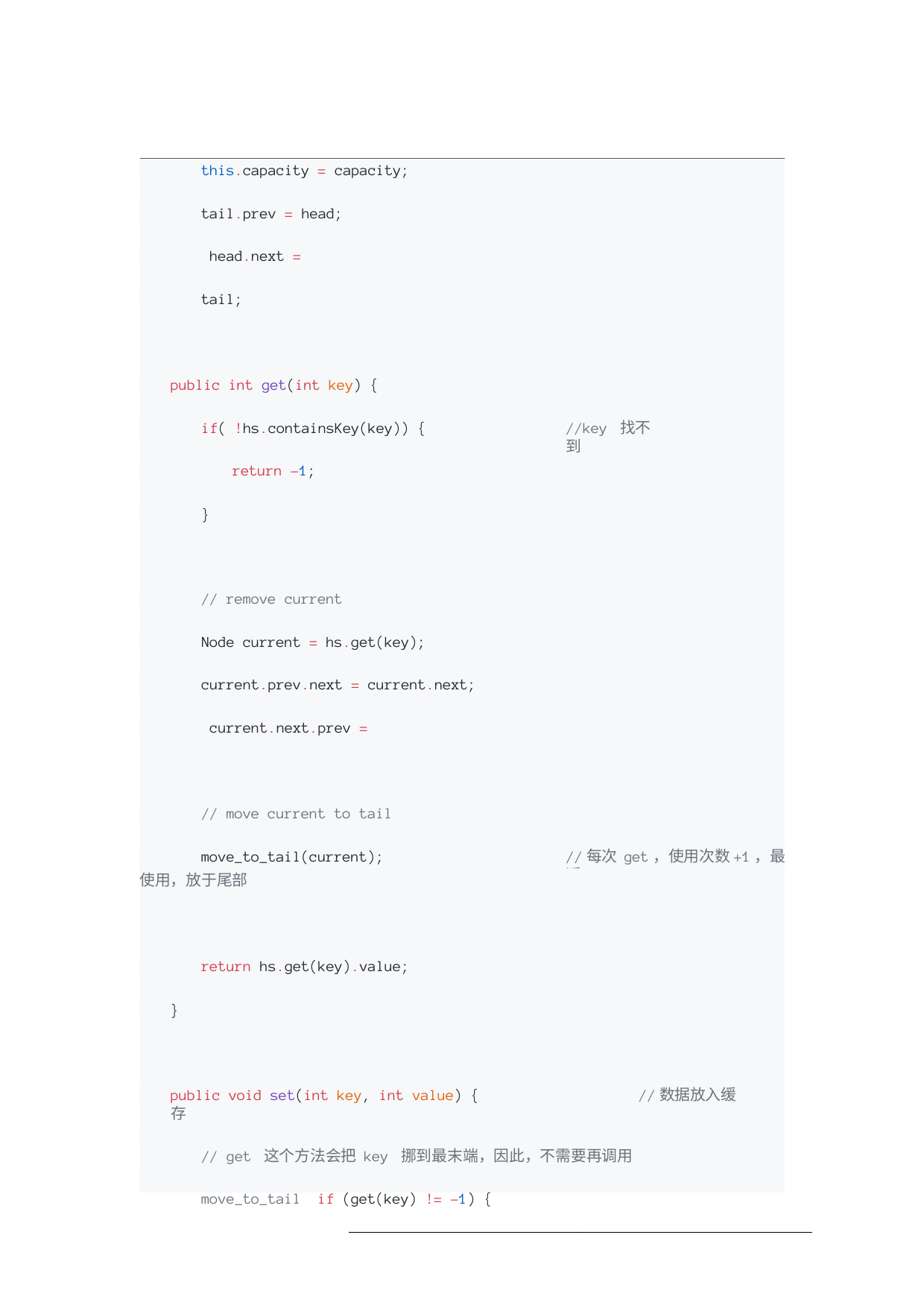

this.capacity = capacity;
tail.prev = head;  head.next = tail;

}

public int get(int key) {

if( !hs.containsKey(key)) {
//key 找不到

return -1;

}

// remove current
Node current = hs.get(key);  current.prev.next = current.next;  current.next.prev = current.prev;

// move current to tail

move_to_tail(current);
使用，放于尾部

//每次 get，使用次数+1，最近

return hs.get(key).value;

}

public void set(int key, int value) {	//数据放入缓存
// get 这个方法会把key 挪到最末端，因此，不需要再调用 move_to_tail  if (get(key) != -1) {